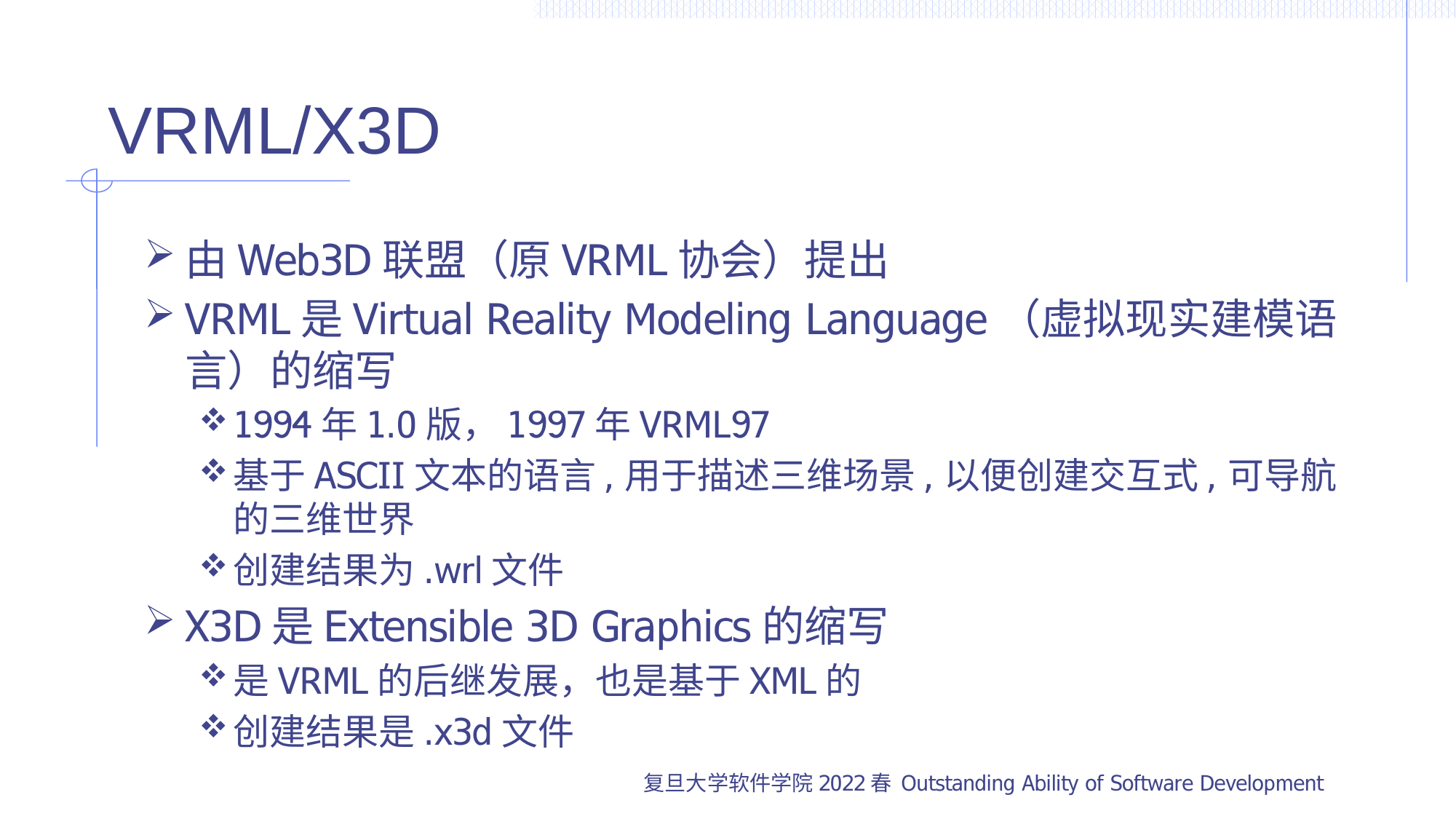

# VRML/X3D
由Web3D联盟（原VRML协会）提出
VRML是Virtual Reality Modeling Language（虚拟现实建模语言）的缩写
1994年1.0版，1997年VRML97
基于ASCII文本的语言,用于描述三维场景,以便创建交互式,可导航的三维世界
创建结果为.wrl文件
X3D是Extensible 3D Graphics的缩写
是VRML的后继发展，也是基于XML的
创建结果是.x3d文件